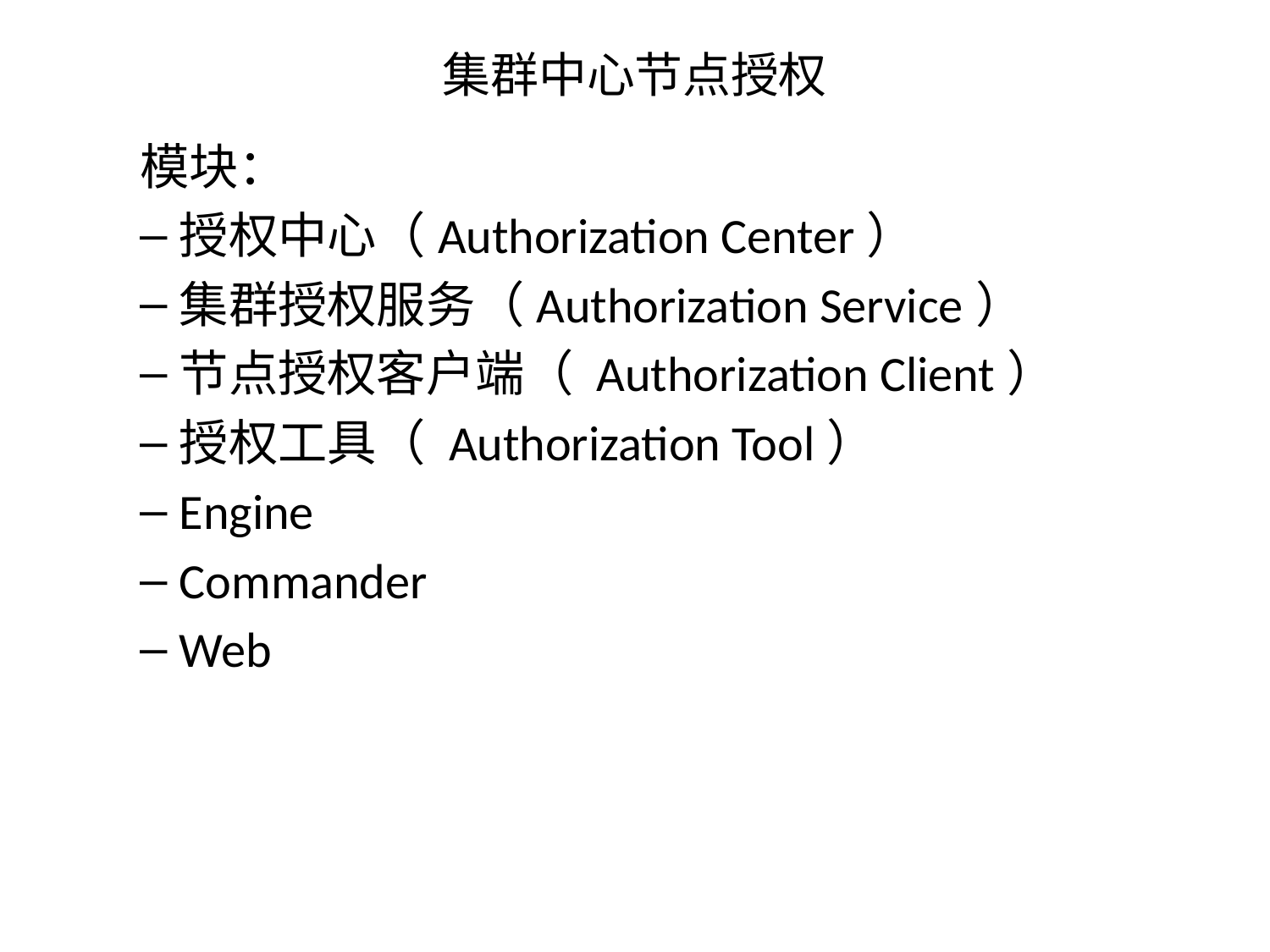

# 集群中心节点授权
模块：
授权中心（Authorization Center）
集群授权服务（Authorization Service）
节点授权客户端（ Authorization Client）
授权工具（ Authorization Tool）
Engine
Commander
Web